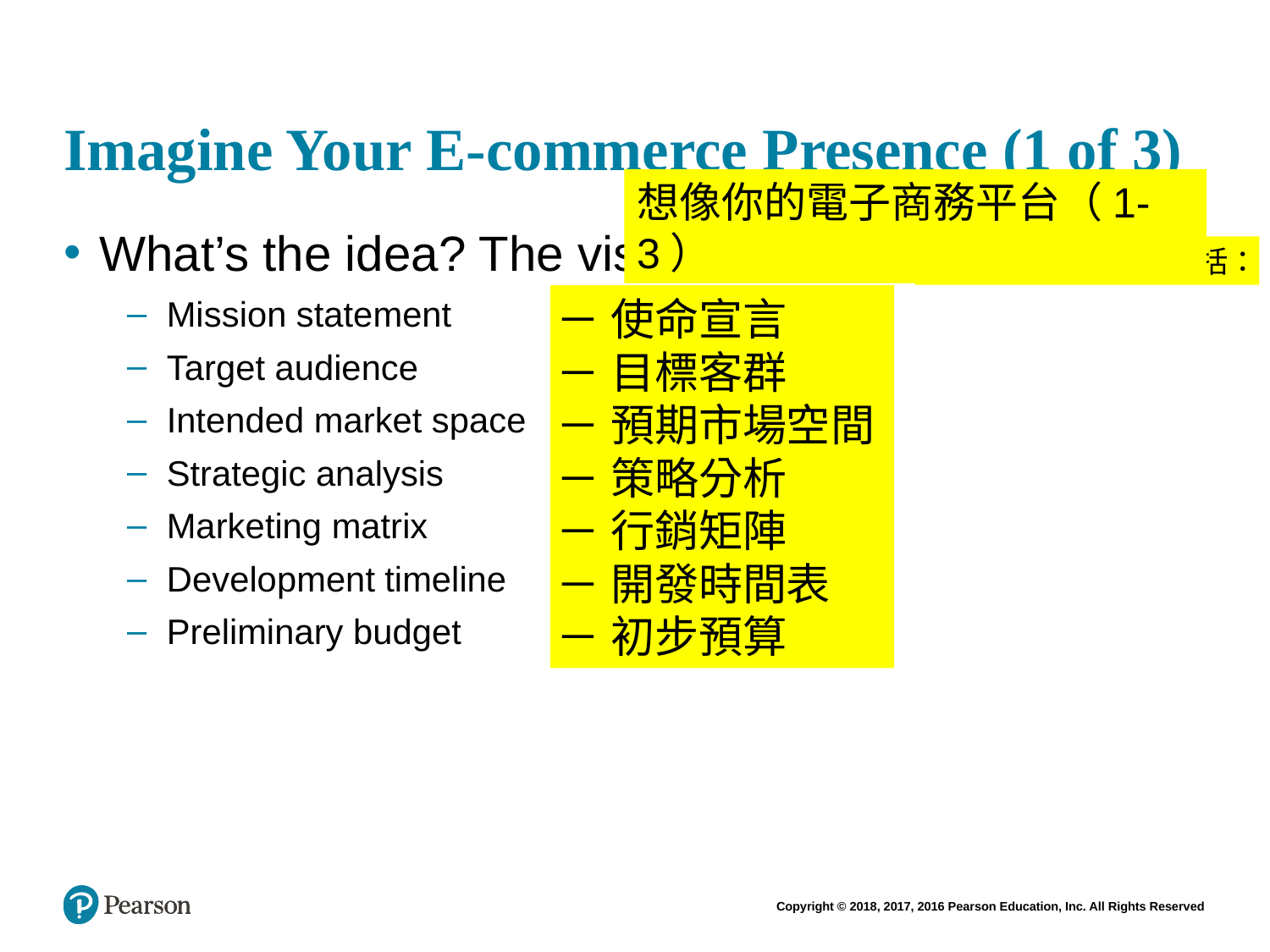

# Imagine Your E-commerce Presence (1 of 3)
想像你的電子商務平台（1-3）
What’s the idea? The vision includes:
Mission statement
Target audience
Intended market space
Strategic analysis
Marketing matrix
Development timeline
Preliminary budget
點子是什麼？願景包括：
使命宣言
目標客群
預期市場空間
策略分析
行銷矩陣
開發時間表
初步預算